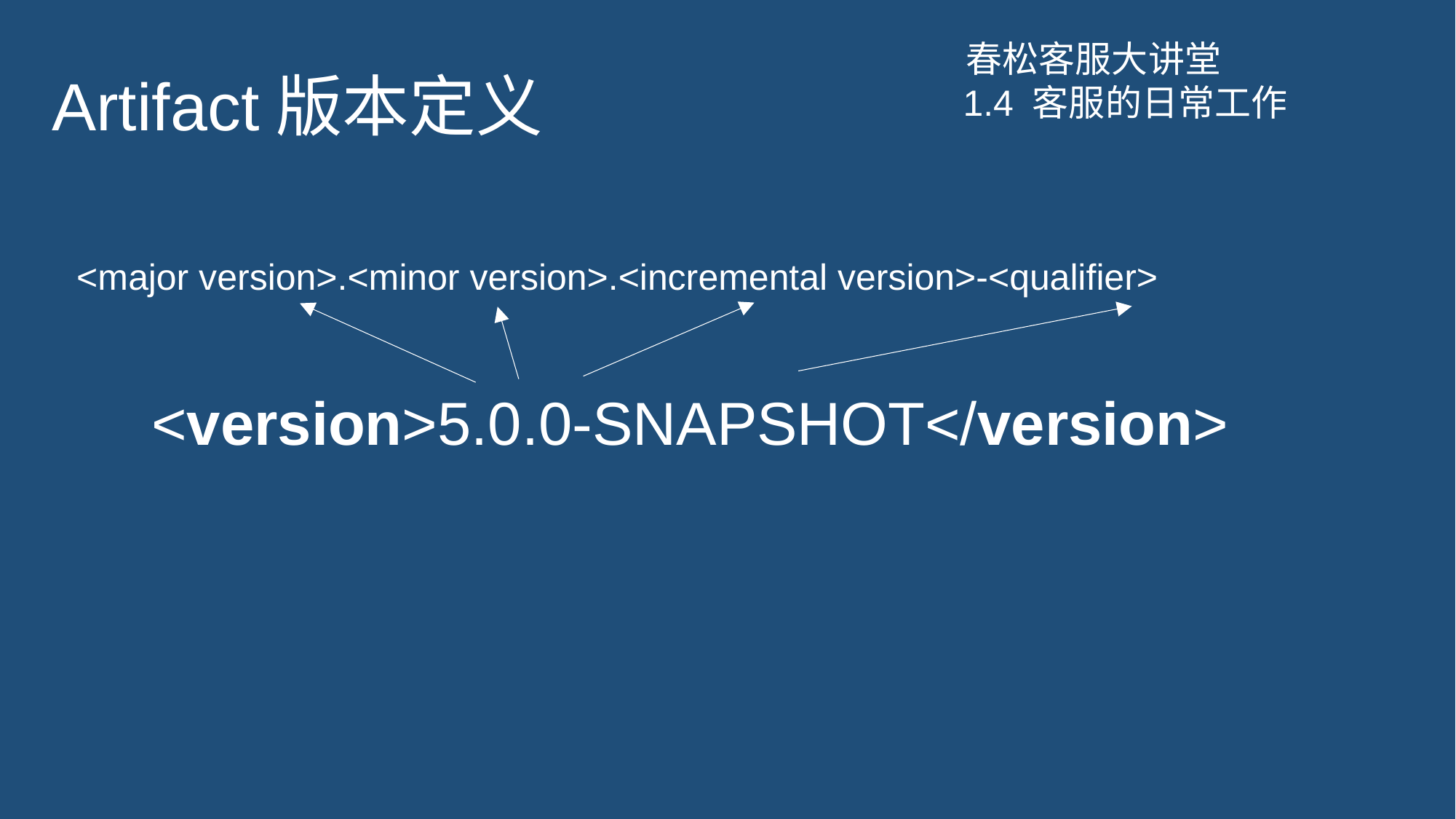

# Artifact版本定义
春松客服大讲堂
1.4 客服的日常工作
<major version>.<minor version>.<incremental version>-<qualifier>
<version>5.0.0-SNAPSHOT</version>